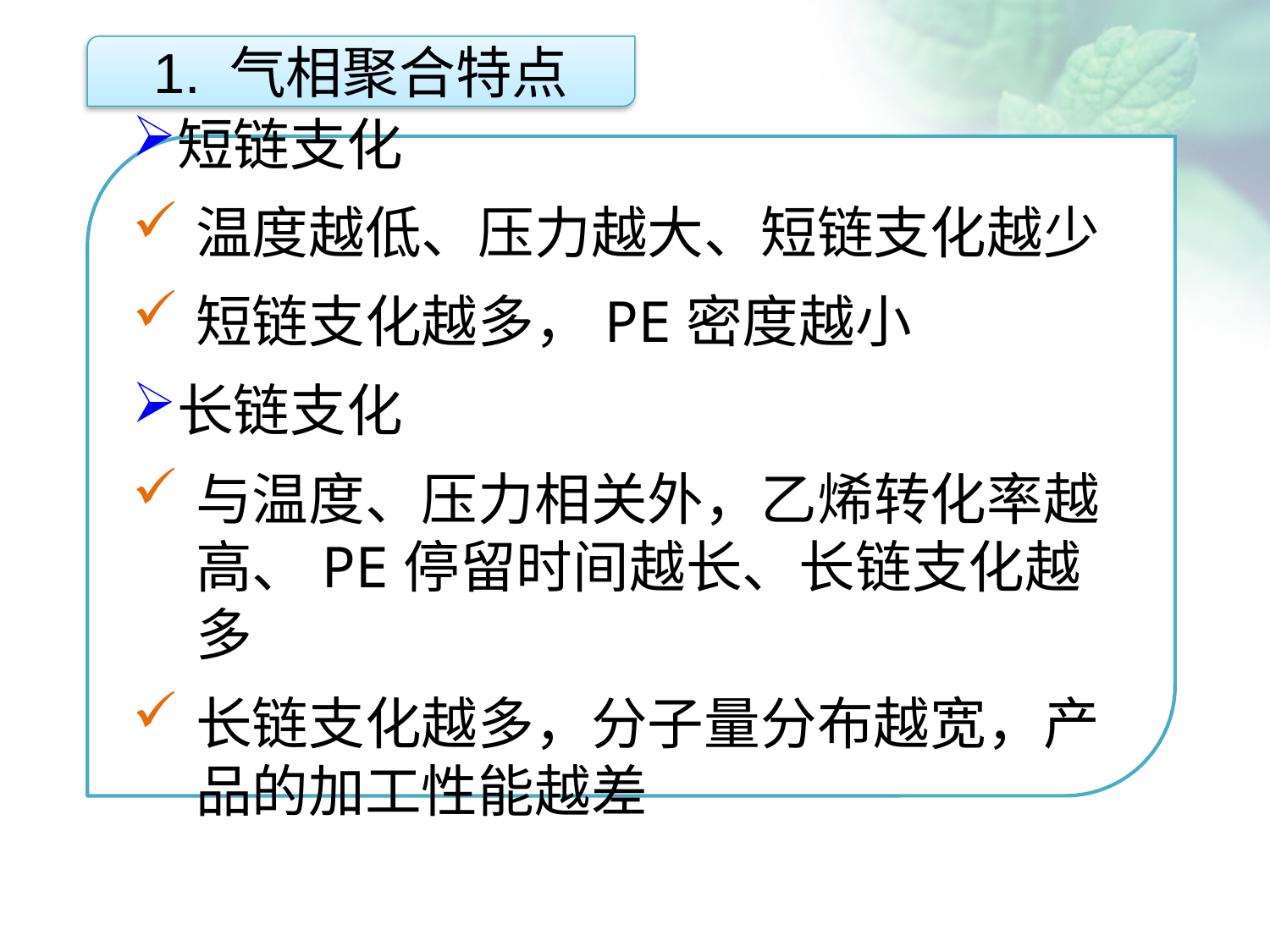

1. 气相聚合特点
短链支化
温度越低、压力越大、短链支化越少
短链支化越多，PE密度越小
长链支化
与温度、压力相关外，乙烯转化率越高、PE停留时间越长、长链支化越多
长链支化越多，分子量分布越宽，产品的加工性能越差
点击添加文本
点击添加文本
点击添加文本
点击添加文本